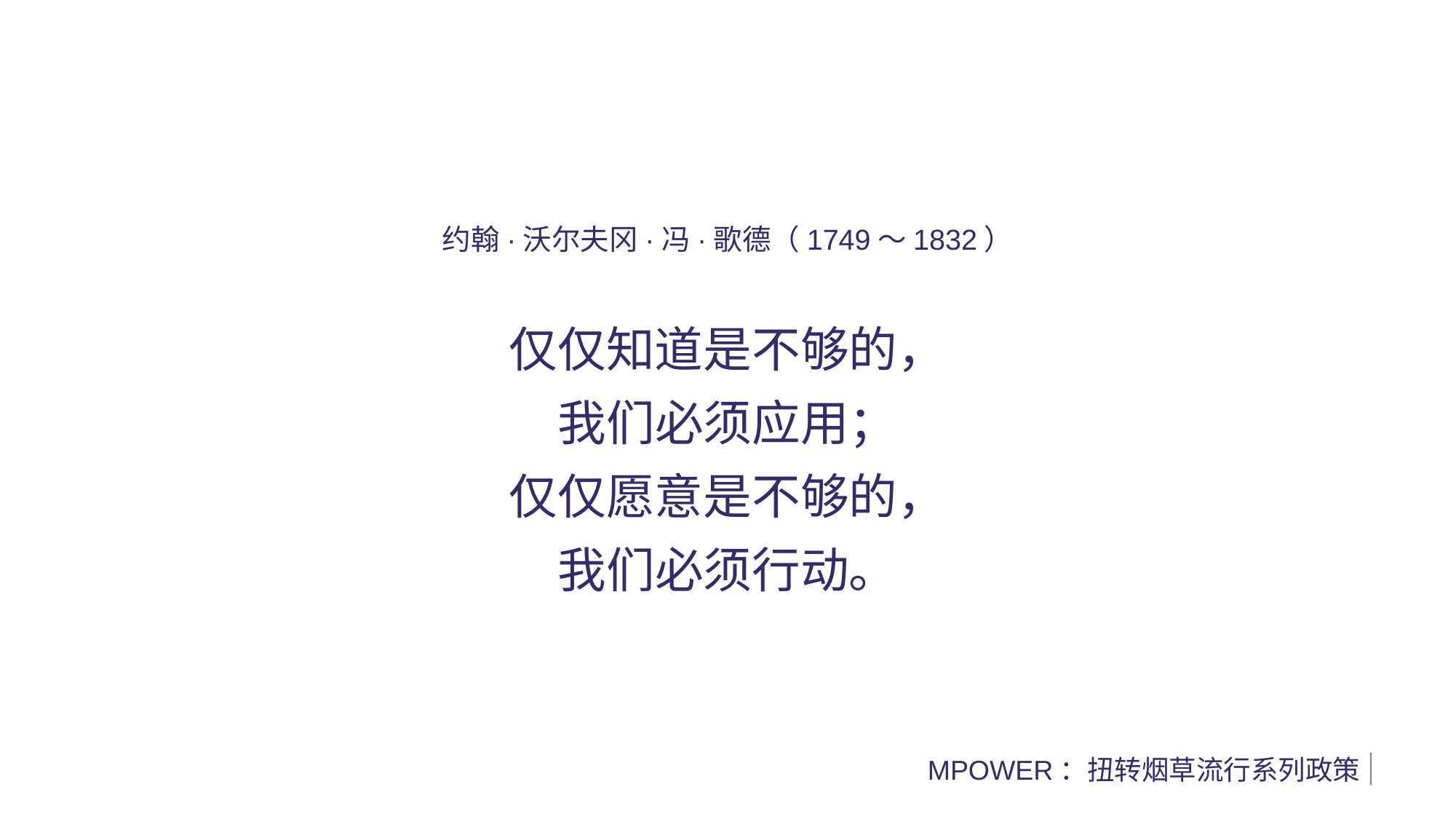

约翰·沃尔夫冈·冯·歌德（1749～1832）

仅仅知道是不够的，
我们必须应用；
仅仅愿意是不够的，
我们必须行动。